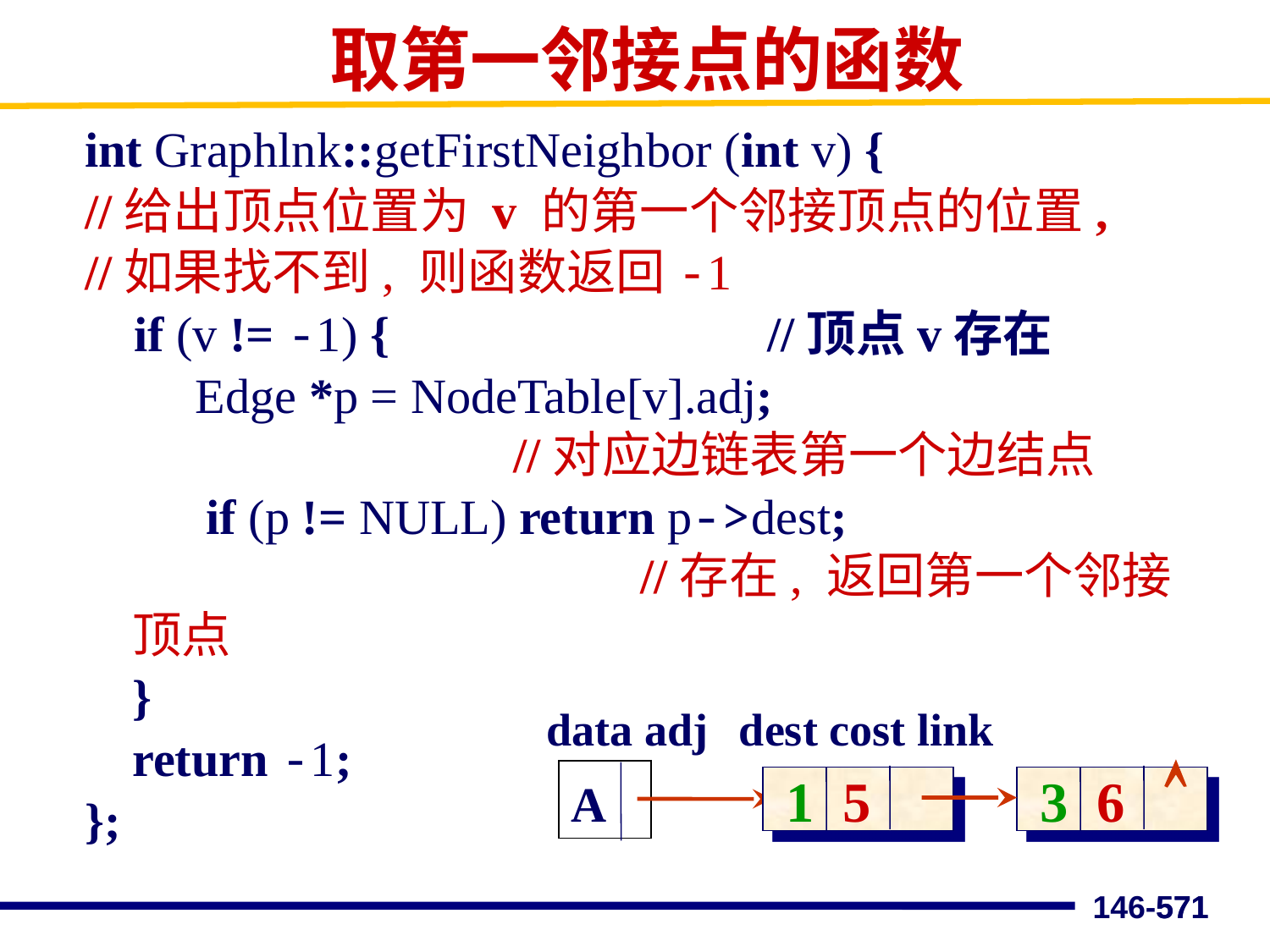

# 取第一邻接点的函数
int Graphlnk::getFirstNeighbor (int v) {
//给出顶点位置为 v 的第一个邻接顶点的位置,
//如果找不到, 则函数返回-1
    if (v != -1) {			//顶点v存在
         Edge *p = NodeTable[v].adj;						//对应边链表第一个边结点
	      if (p != NULL) return p->dest;							//存在, 返回第一个邻接顶点
   	}
   	return -1;
};
data adj
dest cost link
∧
1  5
3  6
A

571
146-571